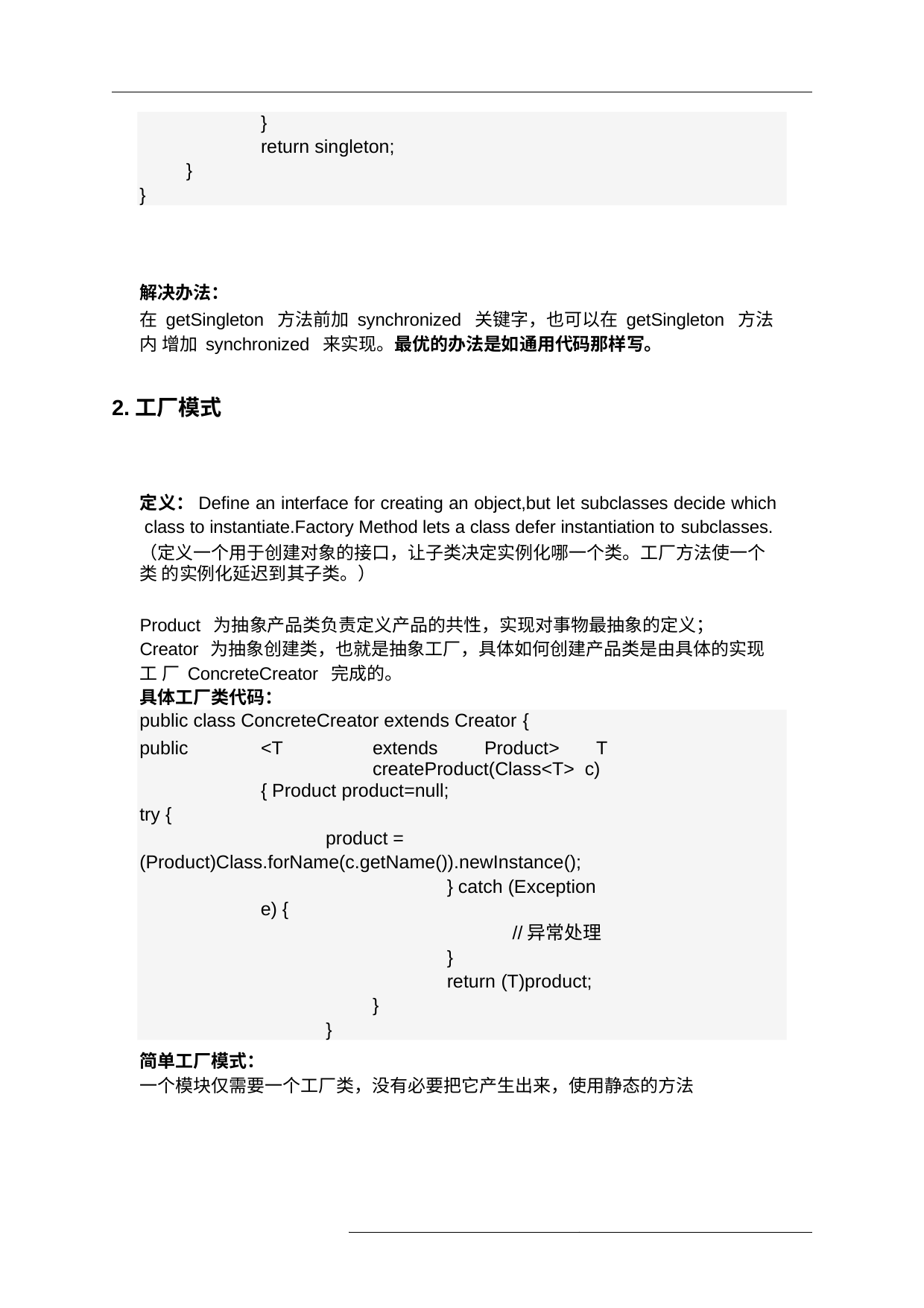

}
return singleton;
}
}
解决办法：
在 getSingleton 方法前加 synchronized 关键字，也可以在 getSingleton 方法内 增加 synchronized 来实现。最优的办法是如通用代码那样写。

2.工厂模式
定义：Define an interface for creating an object,but let subclasses decide which  class to instantiate.Factory Method lets a class defer instantiation to subclasses.
（定义一个用于创建对象的接口，让子类决定实例化哪一个类。工厂方法使一个类 的实例化延迟到其子类。）

Product 为抽象产品类负责定义产品的共性，实现对事物最抽象的定义；
Creator 为抽象创建类，也就是抽象工厂，具体如何创建产品类是由具体的实现工 厂ConcreteCreator 完成的。
具体工厂类代码：
public class ConcreteCreator extends Creator {
public	<T	extends	Product>	T	createProduct(Class<T>  c){ Product product=null;
try {
product =  (Product)Class.forName(c.getName()).newInstance();
} catch (Exception e) {
//异常处理
}
return (T)product;
}
}
简单工厂模式：
一个模块仅需要一个工厂类，没有必要把它产生出来，使用静态的方法